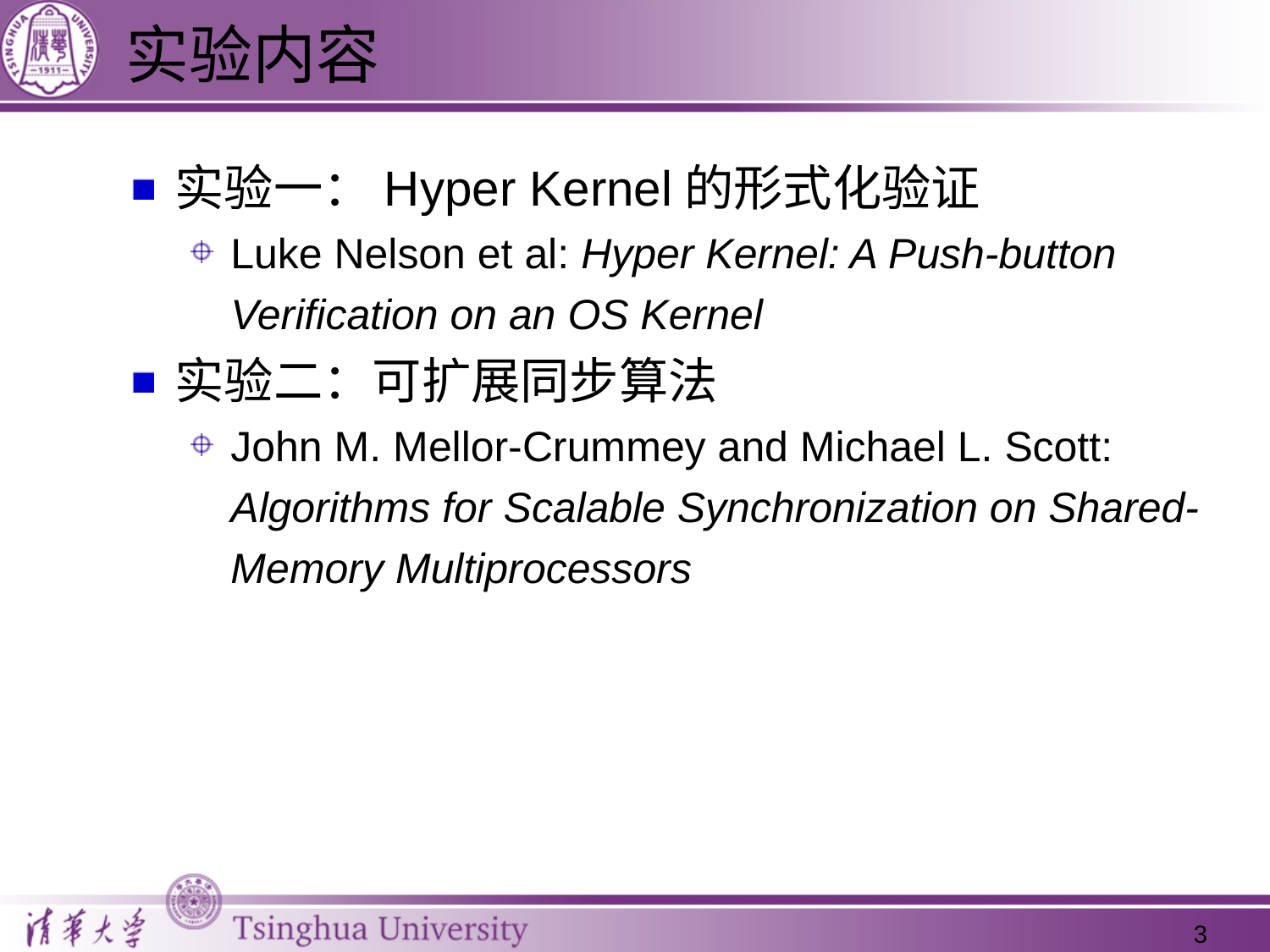

# 实验内容
实验一：Hyper Kernel的形式化验证
Luke Nelson et al: Hyper Kernel: A Push-button Verification on an OS Kernel
实验二：可扩展同步算法
John M. Mellor-Crummey and Michael L. Scott: Algorithms for Scalable Synchronization on Shared-Memory Multiprocessors
3